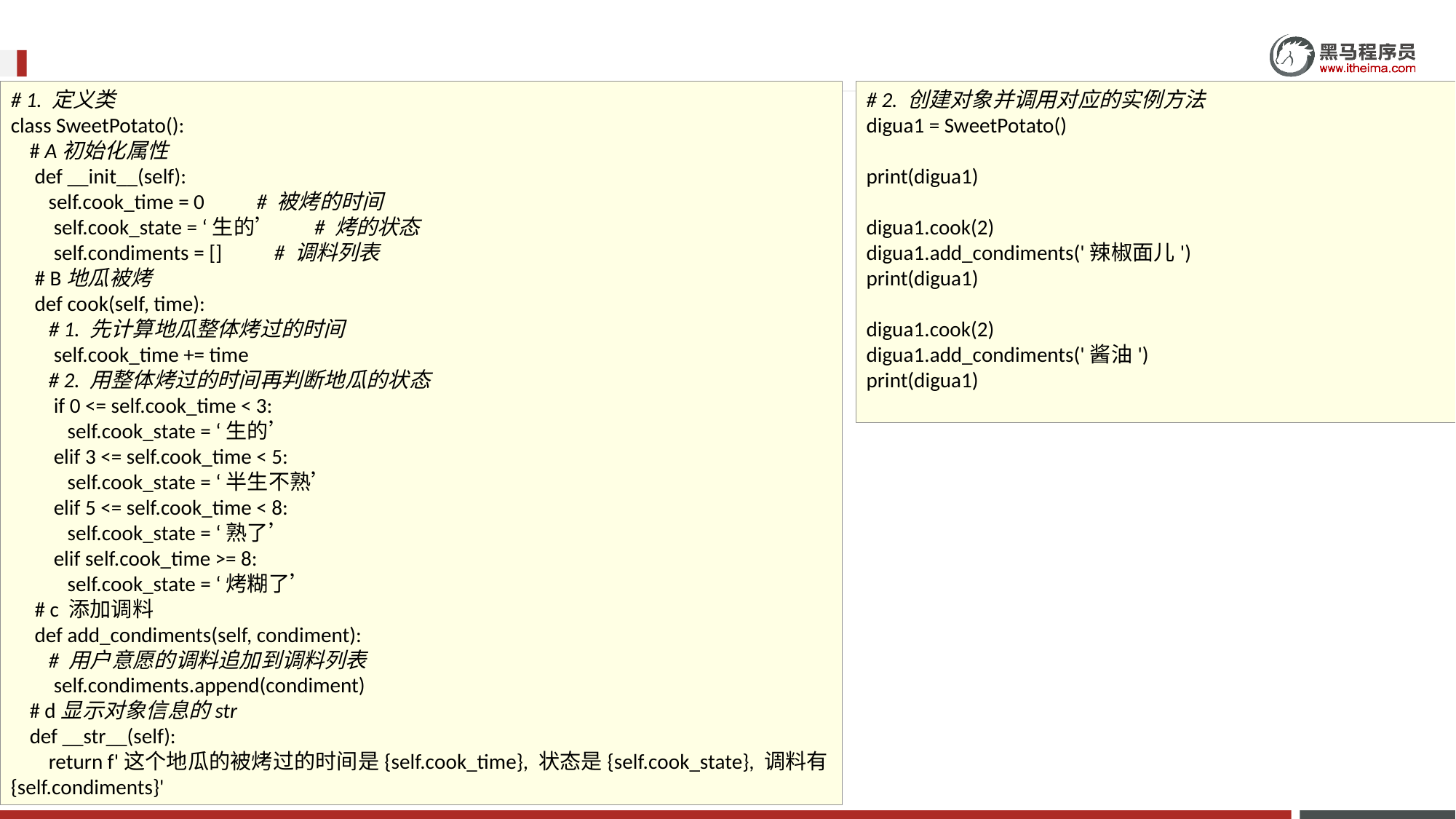

# 1. 定义类 class SweetPotato():
    # A初始化属性
    def __init__(self):
        self.cook_time = 0           # 被烤的时间
        self.cook_state = ‘生的’       # 烤的状态
        self.condiments = []           # 调料列表
    # B地瓜被烤
    def cook(self, time):
        # 1. 先计算地瓜整体烤过的时间
        self.cook_time += time
        # 2. 用整体烤过的时间再判断地瓜的状态
        if 0 <= self.cook_time < 3:
            self.cook_state = ‘生的’
        elif 3 <= self.cook_time < 5:
            self.cook_state = ‘半生不熟’
        elif 5 <= self.cook_time < 8:
            self.cook_state = ‘熟了’
        elif self.cook_time >= 8:
            self.cook_state = ‘烤糊了’
    # c 添加调料
    def add_condiments(self, condiment):
        # 用户意愿的调料追加到调料列表
        self.condiments.append(condiment)
    # d显示对象信息的str
    def __str__(self):
        return f'这个地瓜的被烤过的时间是{self.cook_time}, 状态是{self.cook_state}, 调料有{self.condiments}'
# 2. 创建对象并调用对应的实例方法 digua1 = SweetPotato() print(digua1) digua1.cook(2) digua1.add_condiments('辣椒面儿') print(digua1) digua1.cook(2) digua1.add_condiments('酱油') print(digua1)